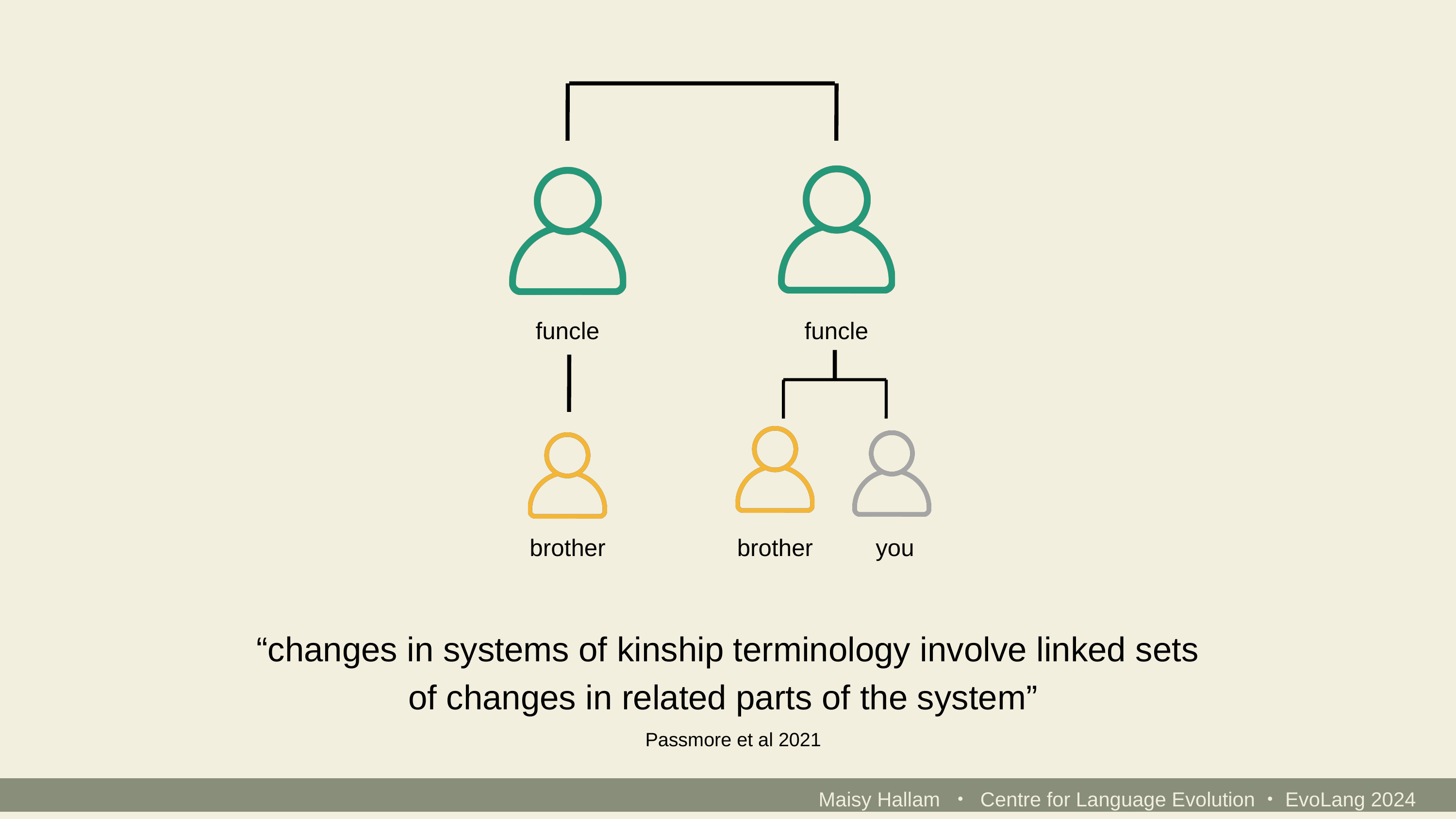

funcle
funcle

brother
brother
you
“changes in systems of kinship terminology involve linked sets of changes in related parts of the system”
Passmore et al 2021

Maisy Hallam ・ Centre for Language Evolution・EvoLang 2024